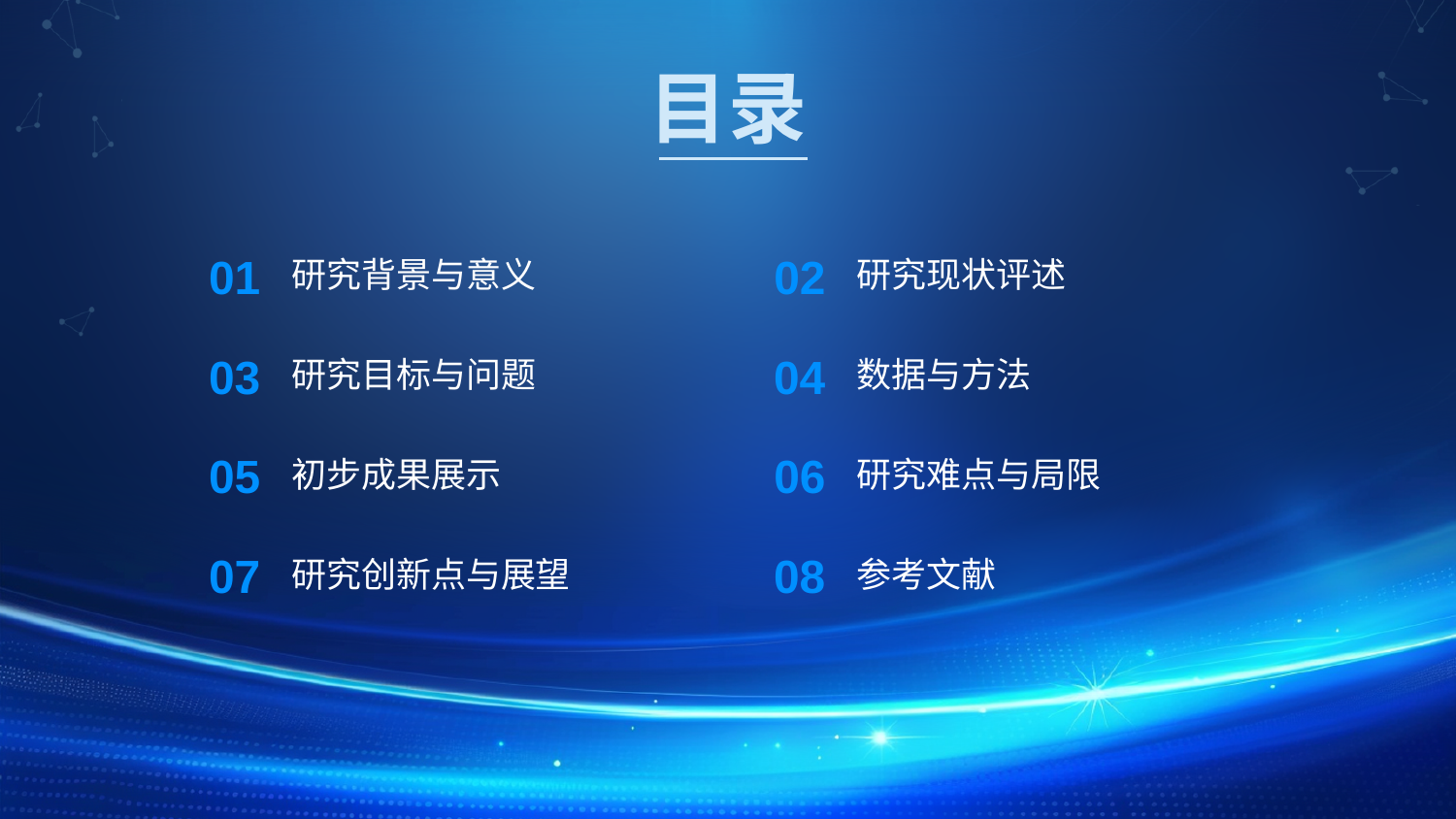

目录

01
02
研究背景与意义
研究现状评述
04
03
数据与方法
研究目标与问题
05
06
初步成果展示
研究难点与局限
07
08
研究创新点与展望
参考文献